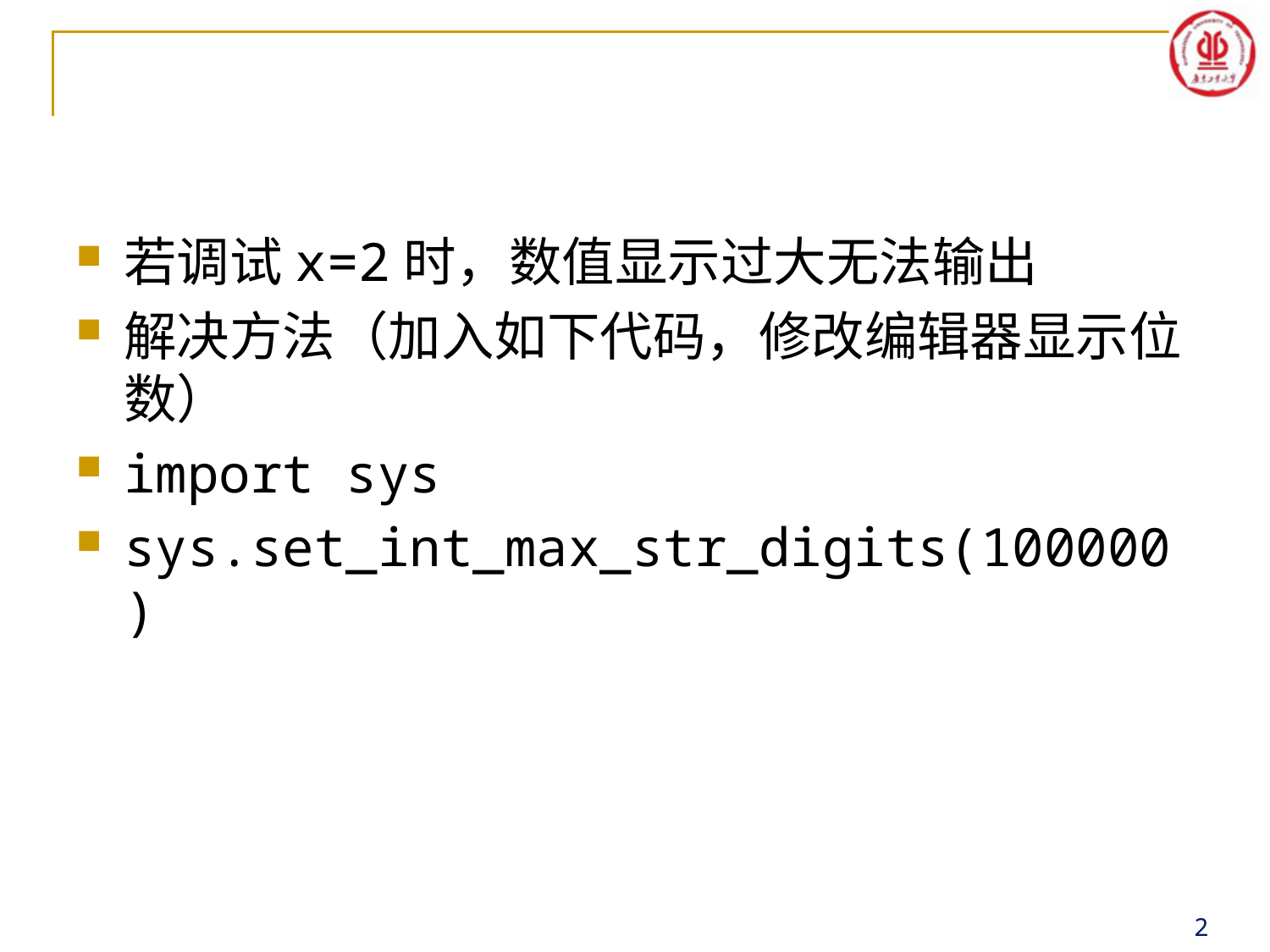

#
若调试x=2时，数值显示过大无法输出
解决方法（加入如下代码，修改编辑器显示位数）
import sys
sys.set_int_max_str_digits(100000)
2